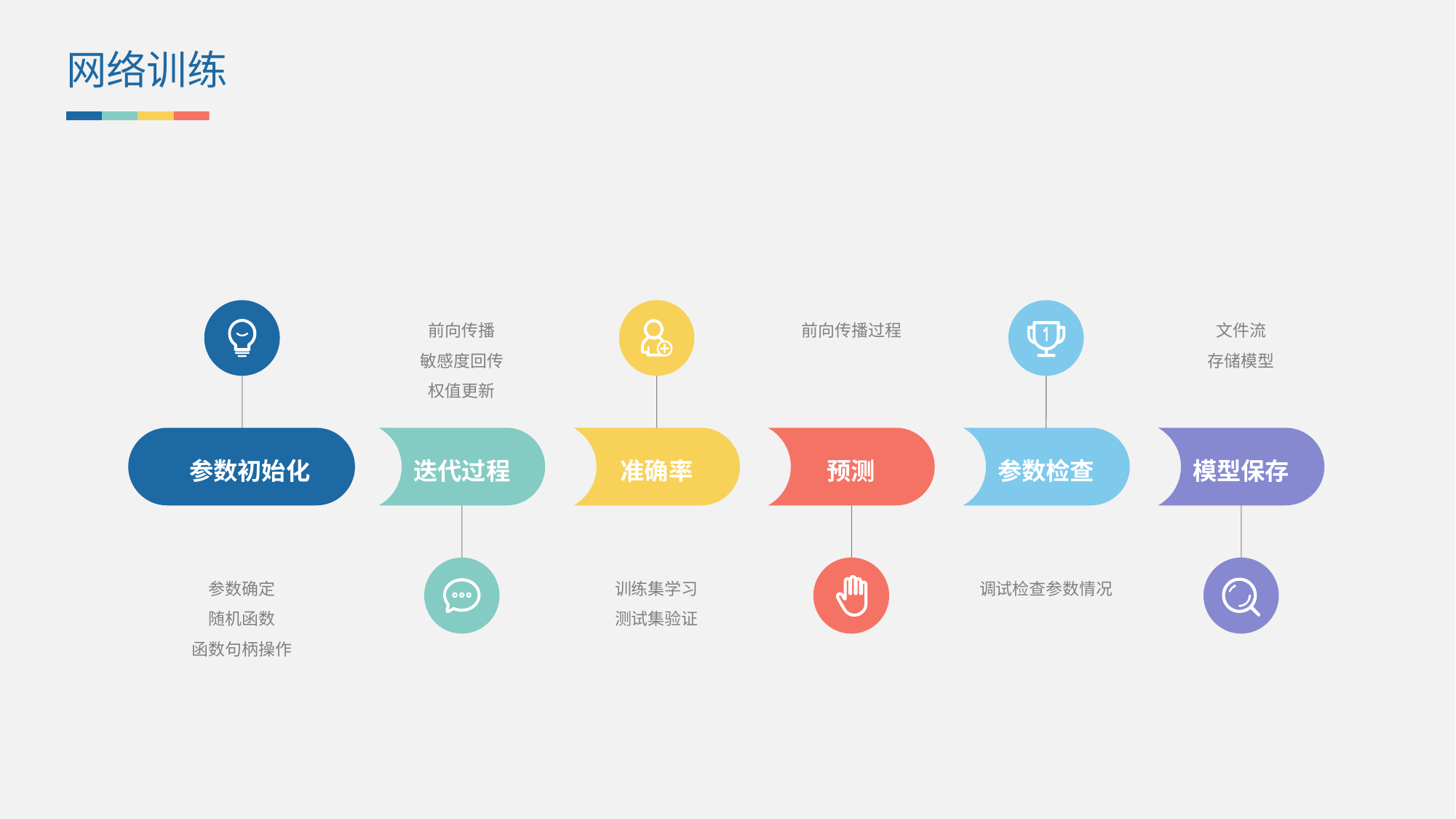

网络训练

前向传播
敏感度回传
权值更新
前向传播过程
文件流
存储模型

参数初始化
迭代过程
准确率
预测
参数检查
模型保存

参数确定
随机函数
函数句柄操作
训练集学习
测试集验证
调试检查参数情况